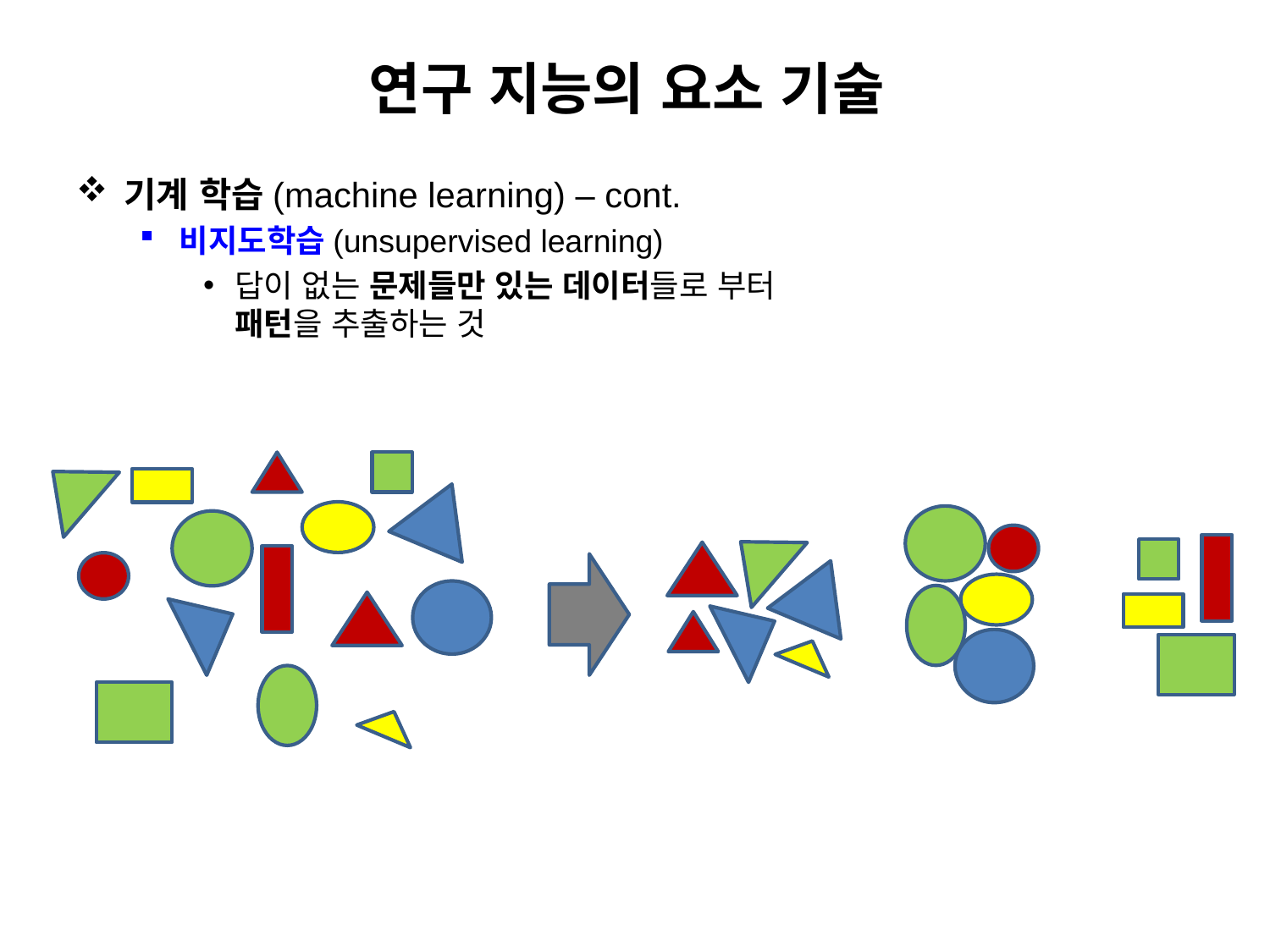

# 연구 지능의 요소 기술
기계 학습(machine learning) – cont.
비지도학습(unsupervised learning)
답이 없는 문제들만 있는 데이터들로 부터
패턴을 추출하는 것

군집화, 밀도추정, 토픽 모델링